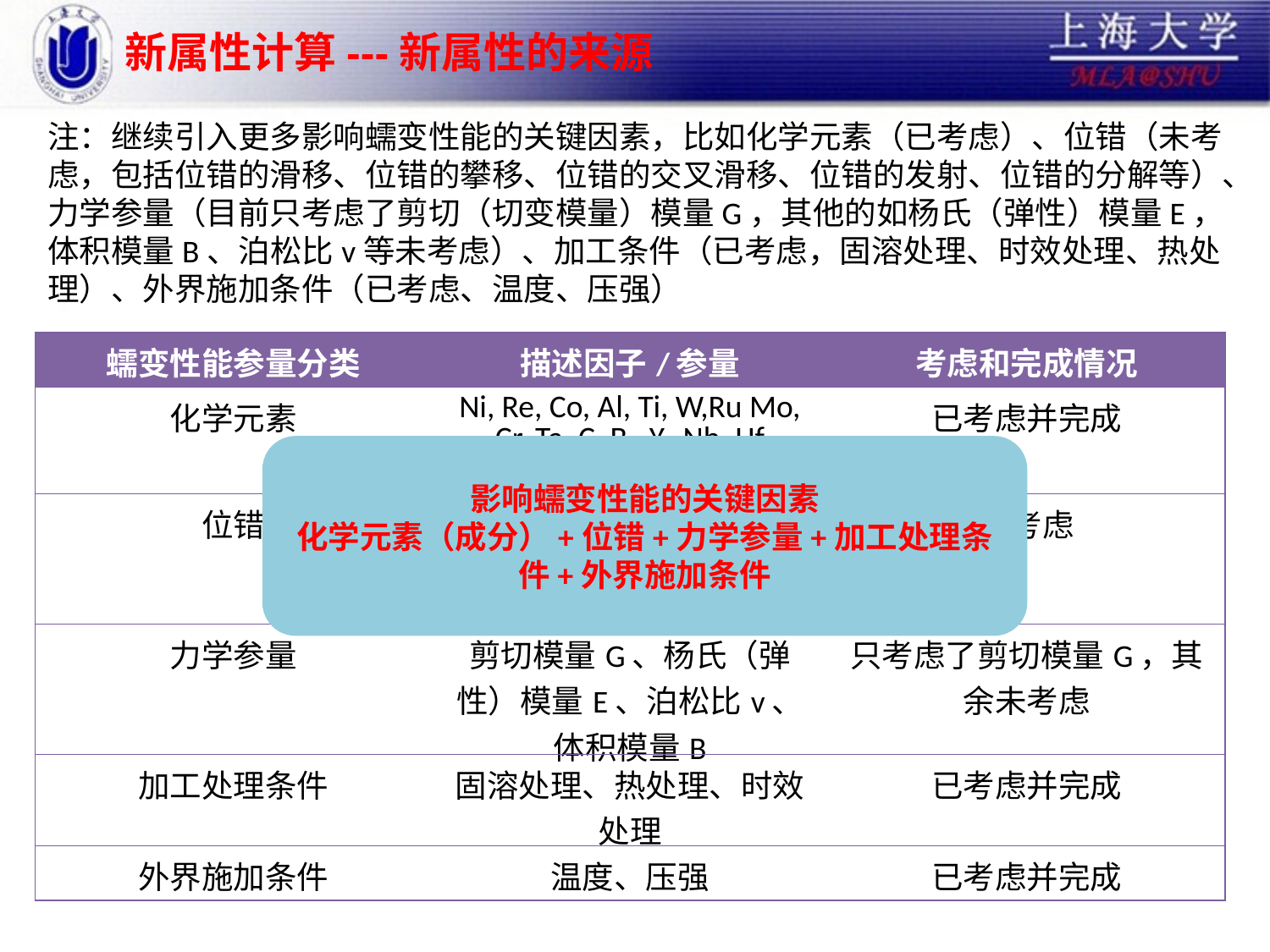

# 新属性计算---新属性的来源
注：继续引入更多影响蠕变性能的关键因素，比如化学元素（已考虑）、位错（未考虑，包括位错的滑移、位错的攀移、位错的交叉滑移、位错的发射、位错的分解等）、力学参量（目前只考虑了剪切（切变模量）模量G，其他的如杨氏（弹性）模量E，体积模量B、泊松比v等未考虑）、加工条件（已考虑，固溶处理、时效处理、热处理）、外界施加条件（已考虑、温度、压强）
| 蠕变性能参量分类 | 描述因子/参量 | 考虑和完成情况 |
| --- | --- | --- |
| 化学元素 | Ni, Re, Co, Al, Ti, W,Ru Mo, Cr, Ta, C, B, Y, Nb, Hf | 已考虑并完成 |
| 位错 | 位错的滑移、位错的攀移、位错的交叉滑移、位错的发射、位错的分解 | 未考虑 |
| 力学参量 | 剪切模量G、杨氏（弹性）模量E、泊松比v、体积模量B | 只考虑了剪切模量G，其余未考虑 |
| 加工处理条件 | 固溶处理、热处理、时效处理 | 已考虑并完成 |
| 外界施加条件 | 温度、压强 | 已考虑并完成 |
影响蠕变性能的关键因素
化学元素（成分）+位错+力学参量+加工处理条件+外界施加条件